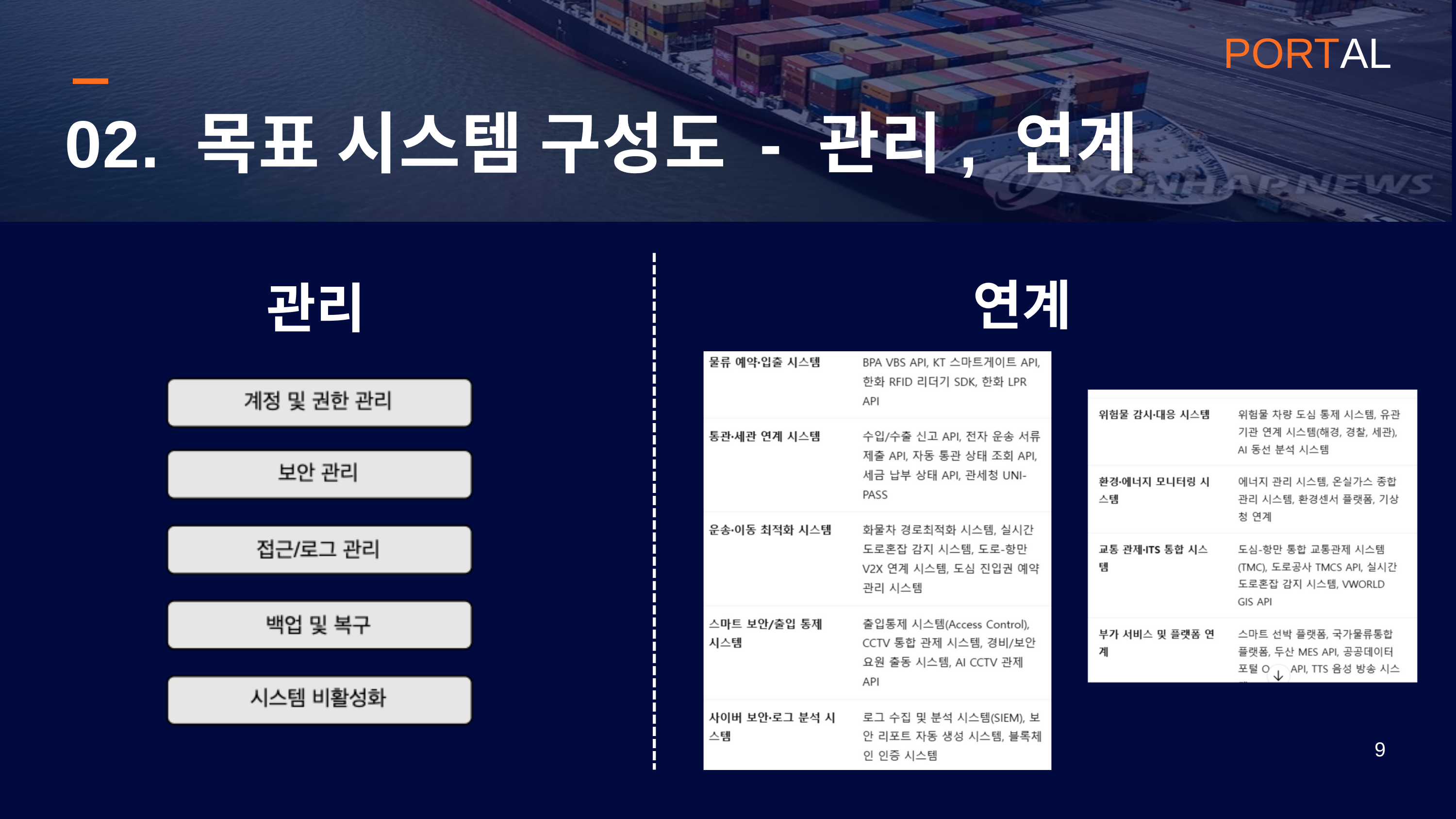

PORTAL

02. 목표 시스템 구성도 - 관리, 연계

연계
관리

9